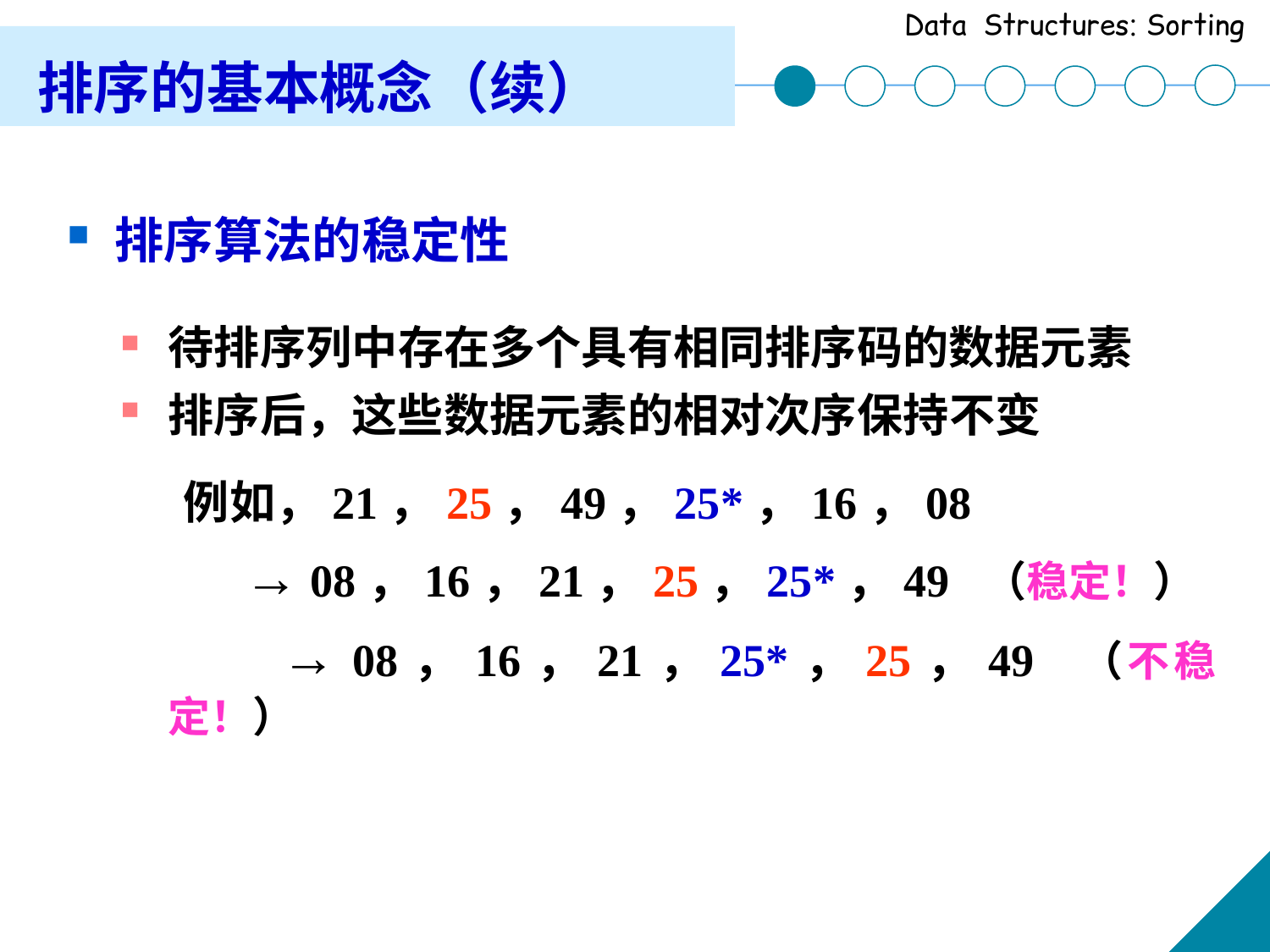

排序的基本概念（续）

排序算法的稳定性

待排序列中存在多个具有相同排序码的数据元素
排序后，这些数据元素的相对次序保持不变

     例如，21，25，49，25*，16，08
         → 08，16，21，25，25*，49  （稳定！）
         → 08，16，21，25*，25，49  （不稳定！）